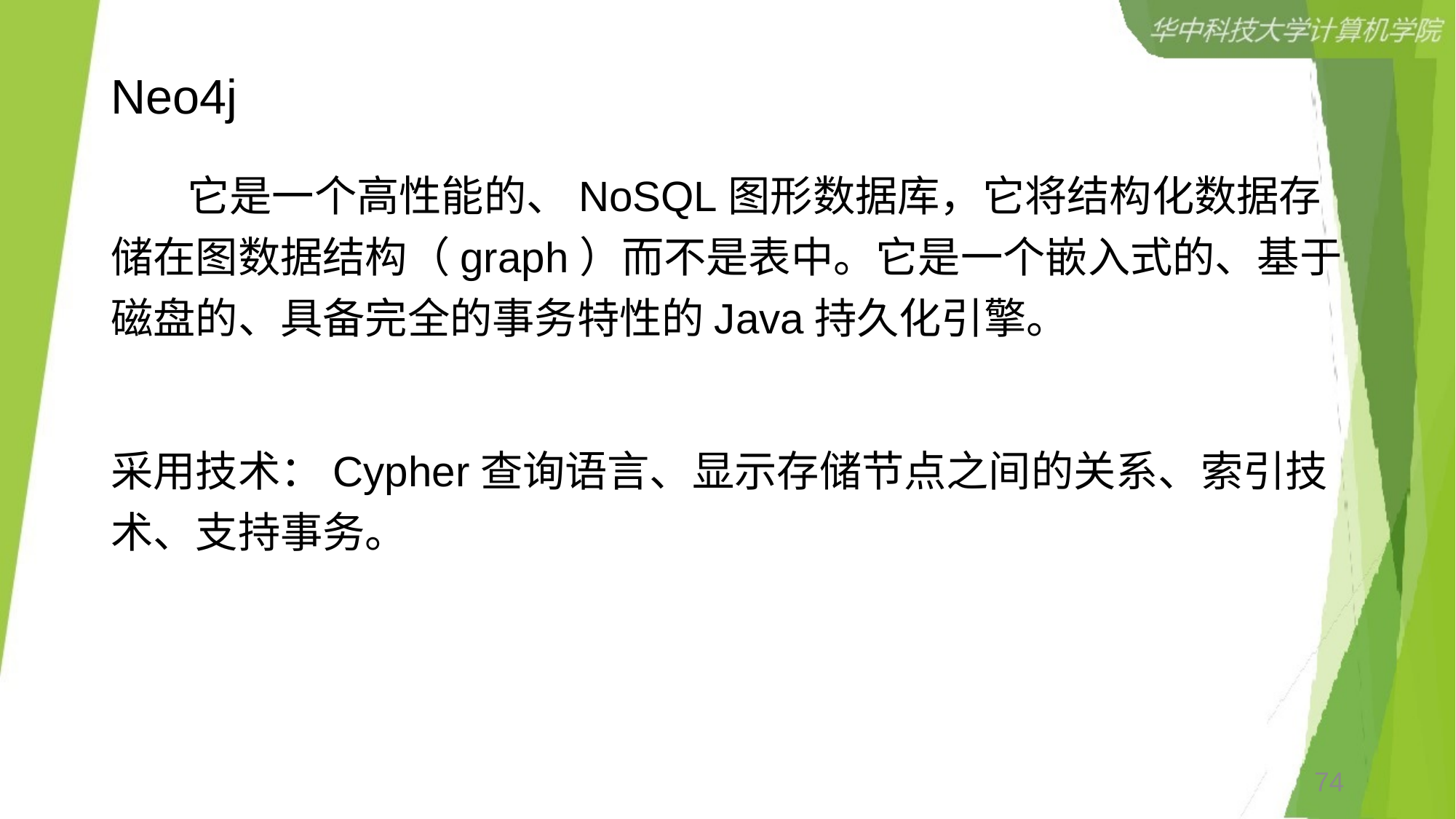

# Neo4j
       它是一个高性能的、NoSQL图形数据库，它将结构化数据存储在图数据结构（graph）而不是表中。它是一个嵌入式的、基于磁盘的、具备完全的事务特性的Java持久化引擎。

采用技术：Cypher查询语言、显示存储节点之间的关系、索引技术、支持事务。
74